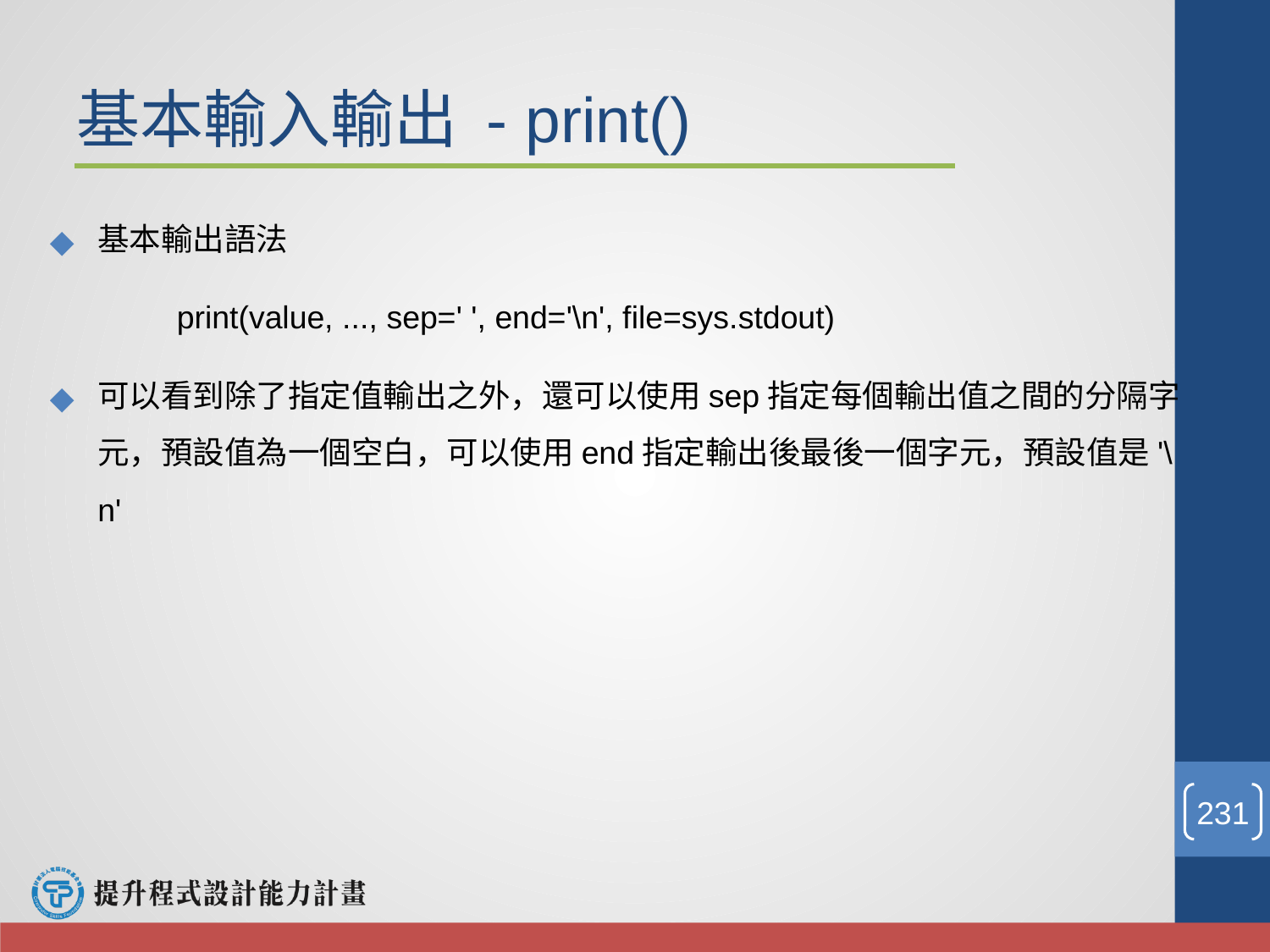

基本輸入輸出 - print()
基本輸出語法
	print(value, ..., sep=' ', end='\n', file=sys.stdout)
可以看到除了指定值輸出之外，還可以使用sep指定每個輸出值之間的分隔字元，預設值為⼀個空⽩，可以使⽤end指定輸出後最後一個字元，預設值是'\n'

231